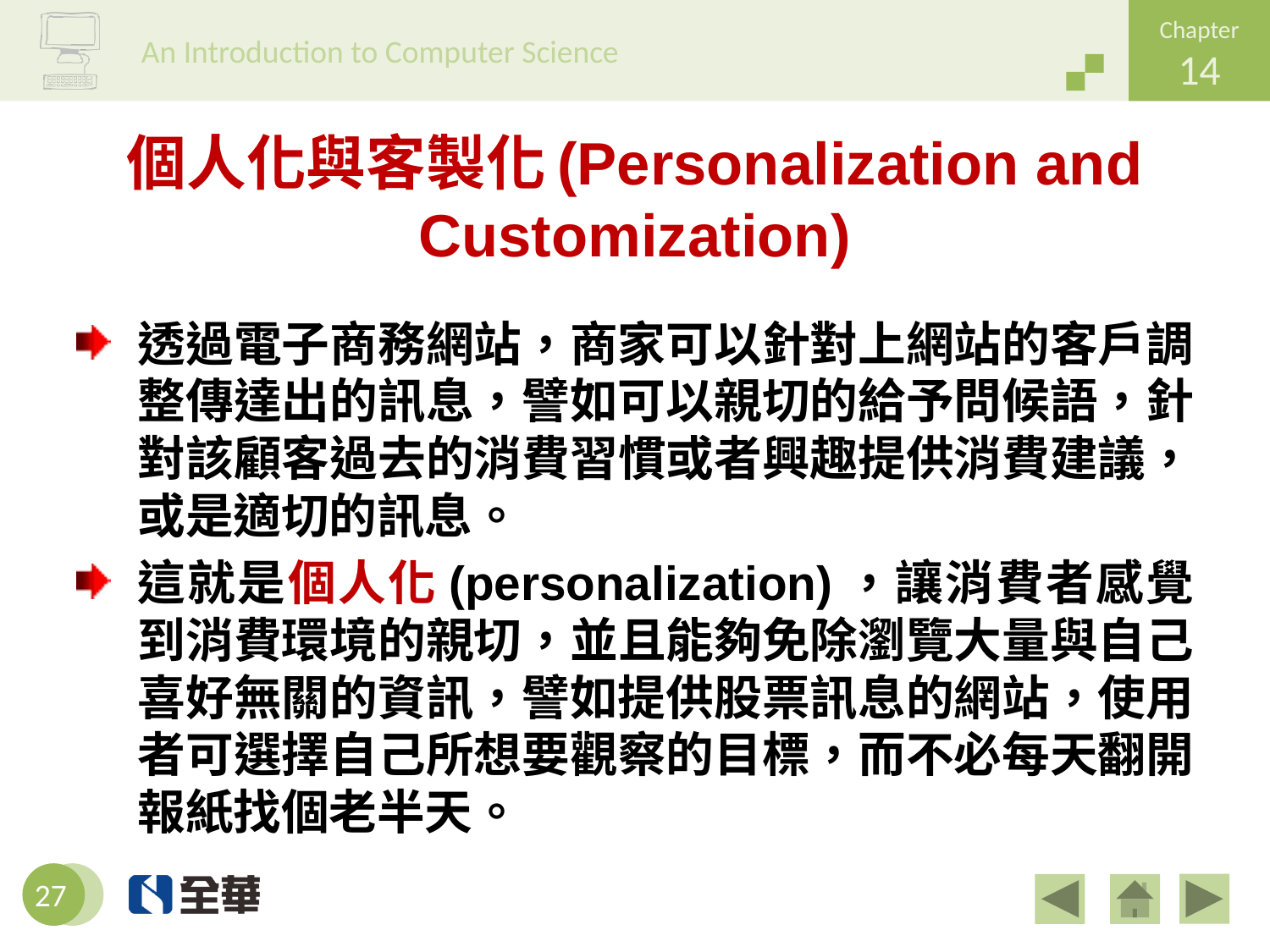

# 個人化與客製化(Personalization and Customization)
透過電子商務網站，商家可以針對上網站的客戶調整傳達出的訊息，譬如可以親切的給予問候語，針對該顧客過去的消費習慣或者興趣提供消費建議，或是適切的訊息。
這就是個人化(personalization)，讓消費者感覺到消費環境的親切，並且能夠免除瀏覽大量與自己喜好無關的資訊，譬如提供股票訊息的網站，使用者可選擇自己所想要觀察的目標，而不必每天翻開報紙找個老半天。